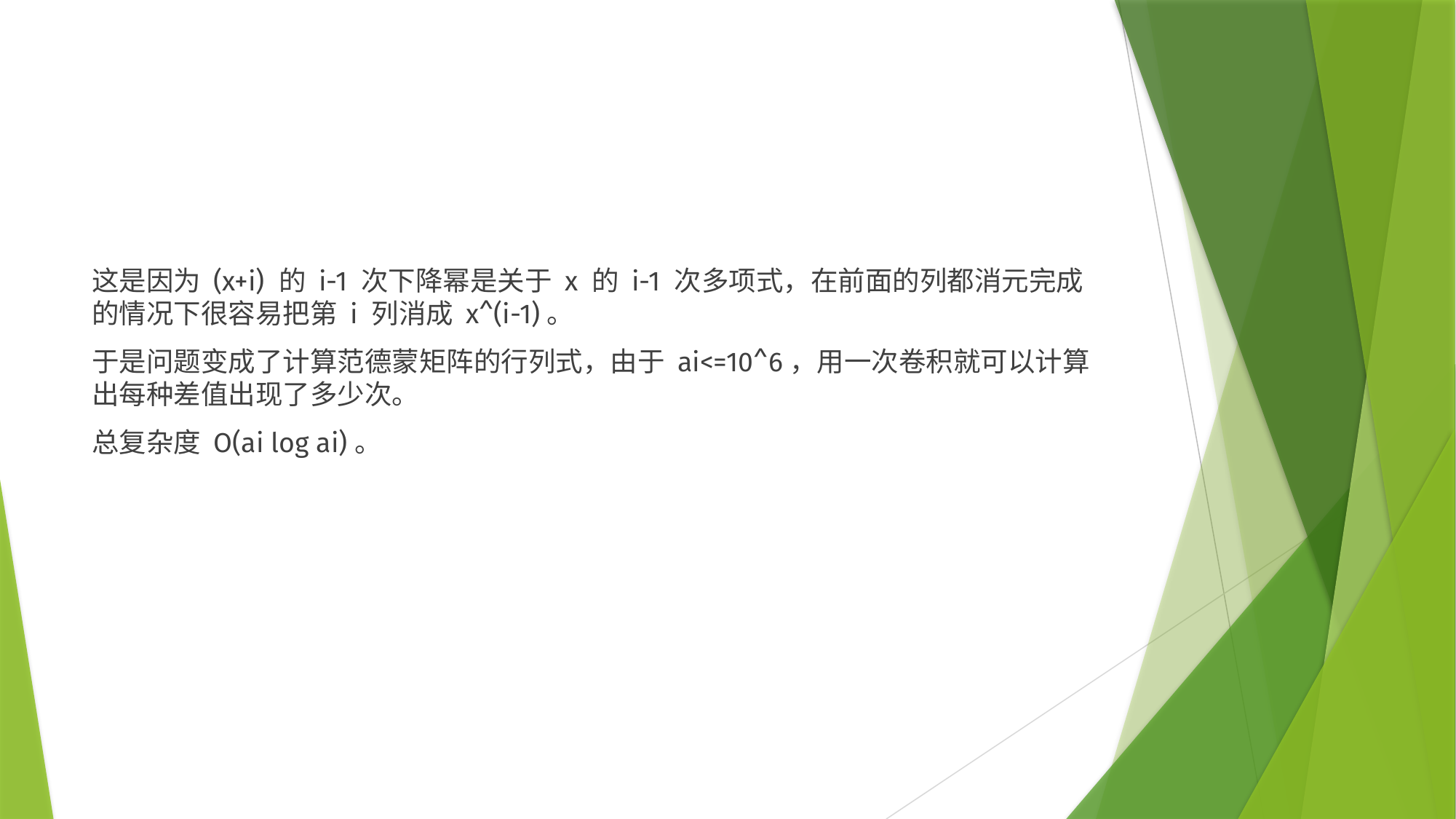

#
这是因为 (x+i) 的 i-1 次下降幂是关于 x 的 i-1 次多项式，在前面的列都消元完成的情况下很容易把第 i 列消成 x^(i-1)。
于是问题变成了计算范德蒙矩阵的行列式，由于 ai<=10^6，用一次卷积就可以计算出每种差值出现了多少次。
总复杂度 O(ai log ai)。